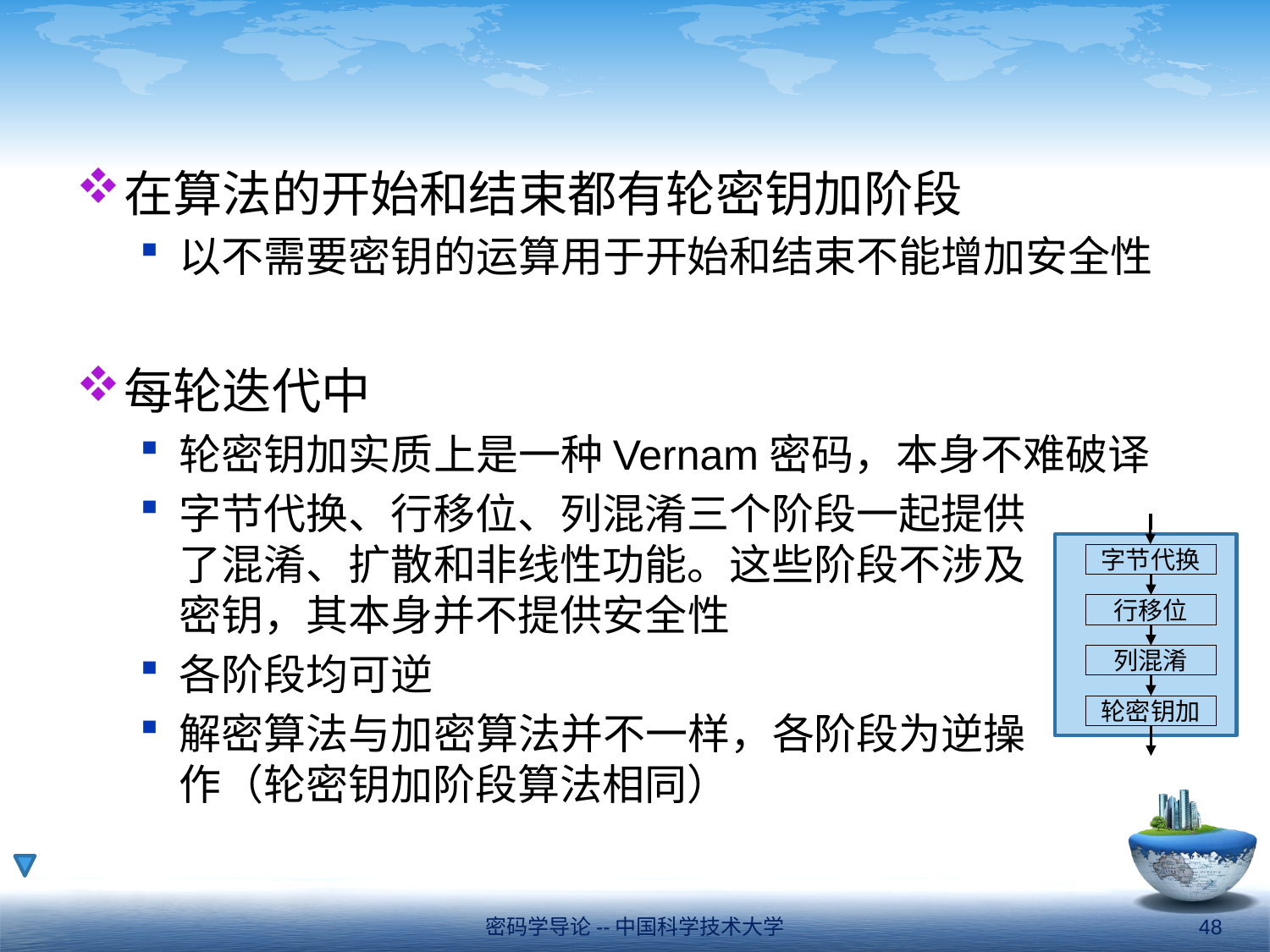

#
在算法的开始和结束都有轮密钥加阶段
以不需要密钥的运算用于开始和结束不能增加安全性

每轮迭代中
轮密钥加实质上是一种Vernam密码，本身不难破译
字节代换、行移位、列混淆三个阶段一起提供
了混淆、扩散和非线性功能。这些阶段不涉及
密钥，其本身并不提供安全性
各阶段均可逆
解密算法与加密算法并不一样，各阶段为逆操
作（轮密钥加阶段算法相同）

字节代换
行移位
列混淆
轮密钥加

密码学导论--中国科学技术大学
48